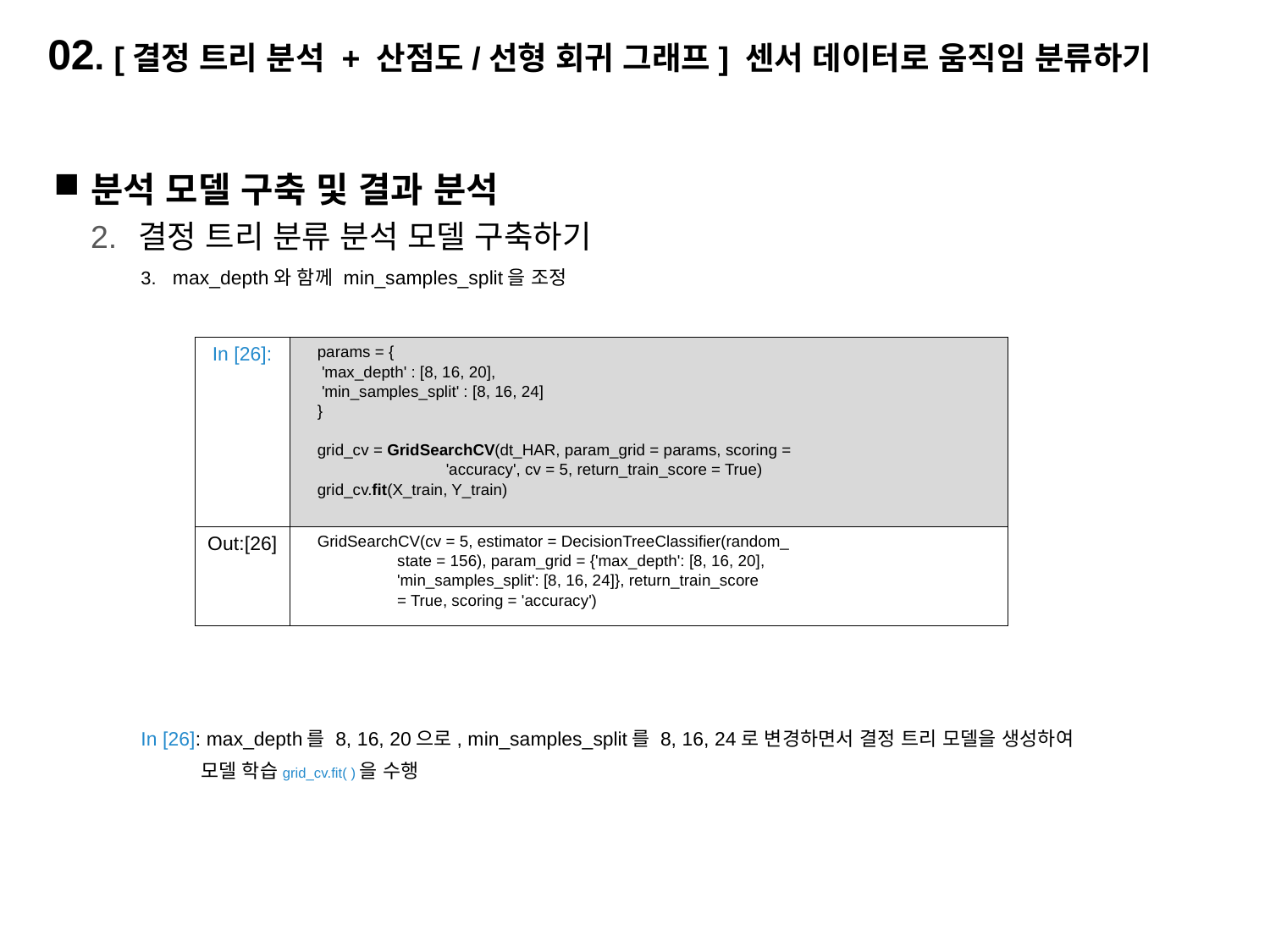

# 02. [결정 트리 분석 + 산점도/선형 회귀 그래프] 센서 데이터로 움직임 분류하기
분석 모델 구축 및 결과 분석
결정 트리 분류 분석 모델 구축하기
max_depth와 함께 min_samples_split을 조정

In [26]: max_depth를 8, 16, 20으로, min_samples_split를 8, 16, 24로 변경하면서 결정 트리 모델을 생성하여
          모델 학습grid_cv.fit( )을 수행
| In [26]: | params = { 'max\_depth' : [8, 16, 20], 'min\_samples\_split' : [8, 16, 24] } grid\_cv = GridSearchCV(dt\_HAR, param\_grid = params, scoring = 'accuracy', cv = 5, return\_train\_score = True) grid\_cv.fit(X\_train, Y\_train) |
| --- | --- |
| Out:[26] | GridSearchCV(cv = 5, estimator = DecisionTreeClassifier(random\_ state = 156), param\_grid = {'max\_depth': [8, 16, 20], 'min\_samples\_split': [8, 16, 24]}, return\_train\_score = True, scoring = 'accuracy') |